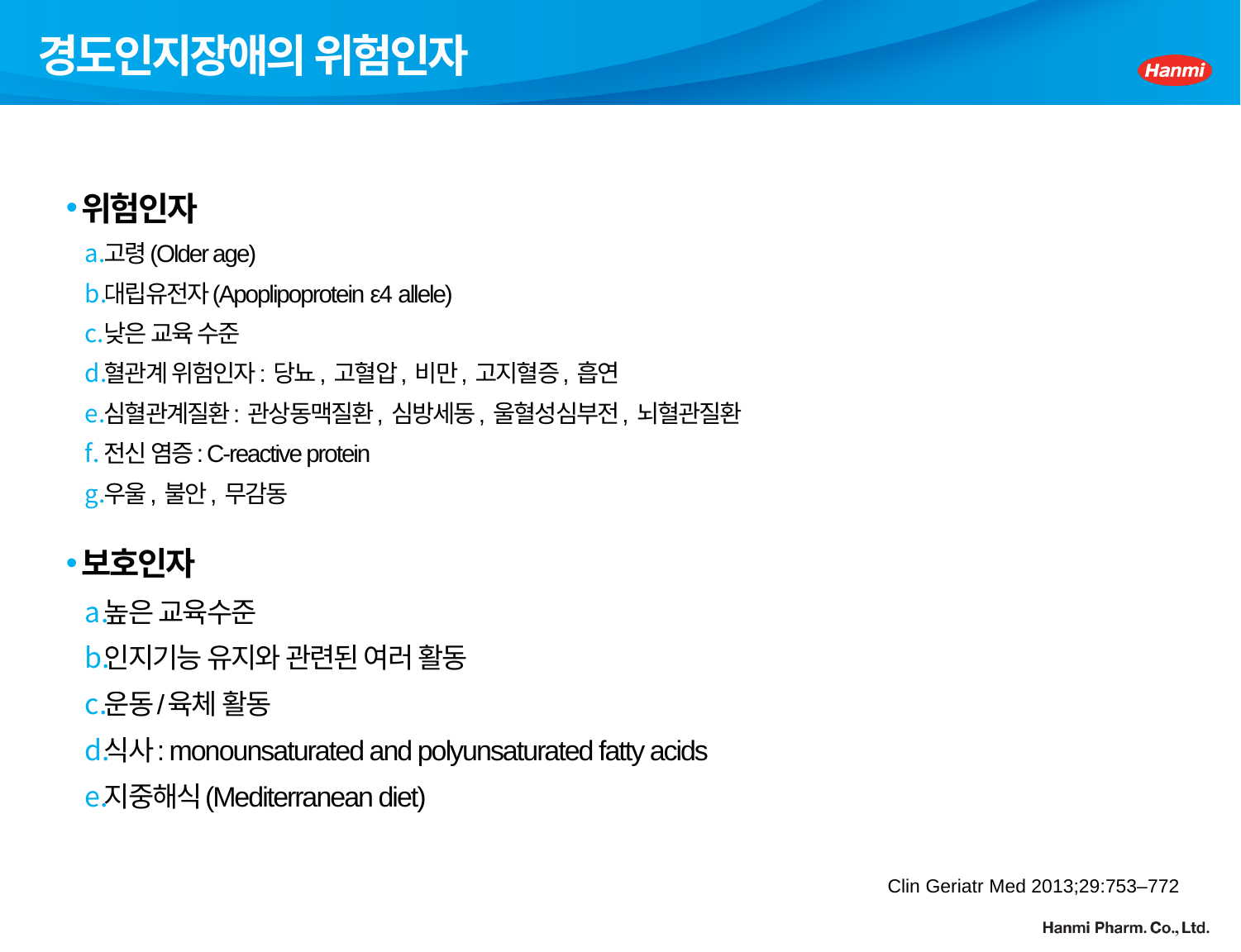

# 경도인지장애의 위험인자
위험인자
고령(Older age)
대립유전자(Apoplipoprotein ε4 allele)
낮은 교육 수준
혈관계 위험인자: 당뇨, 고혈압, 비만, 고지혈증, 흡연
심혈관계질환: 관상동맥질환, 심방세동, 울혈성심부전, 뇌혈관질환
전신 염증: C-reactive protein
우울, 불안, 무감동

보호인자
높은 교육수준
인지기능 유지와 관련된 여러 활동
운동/육체 활동
식사: monounsaturated and polyunsaturated fatty acids
지중해식(Mediterranean diet)
Clin Geriatr Med 2013;29:753–772